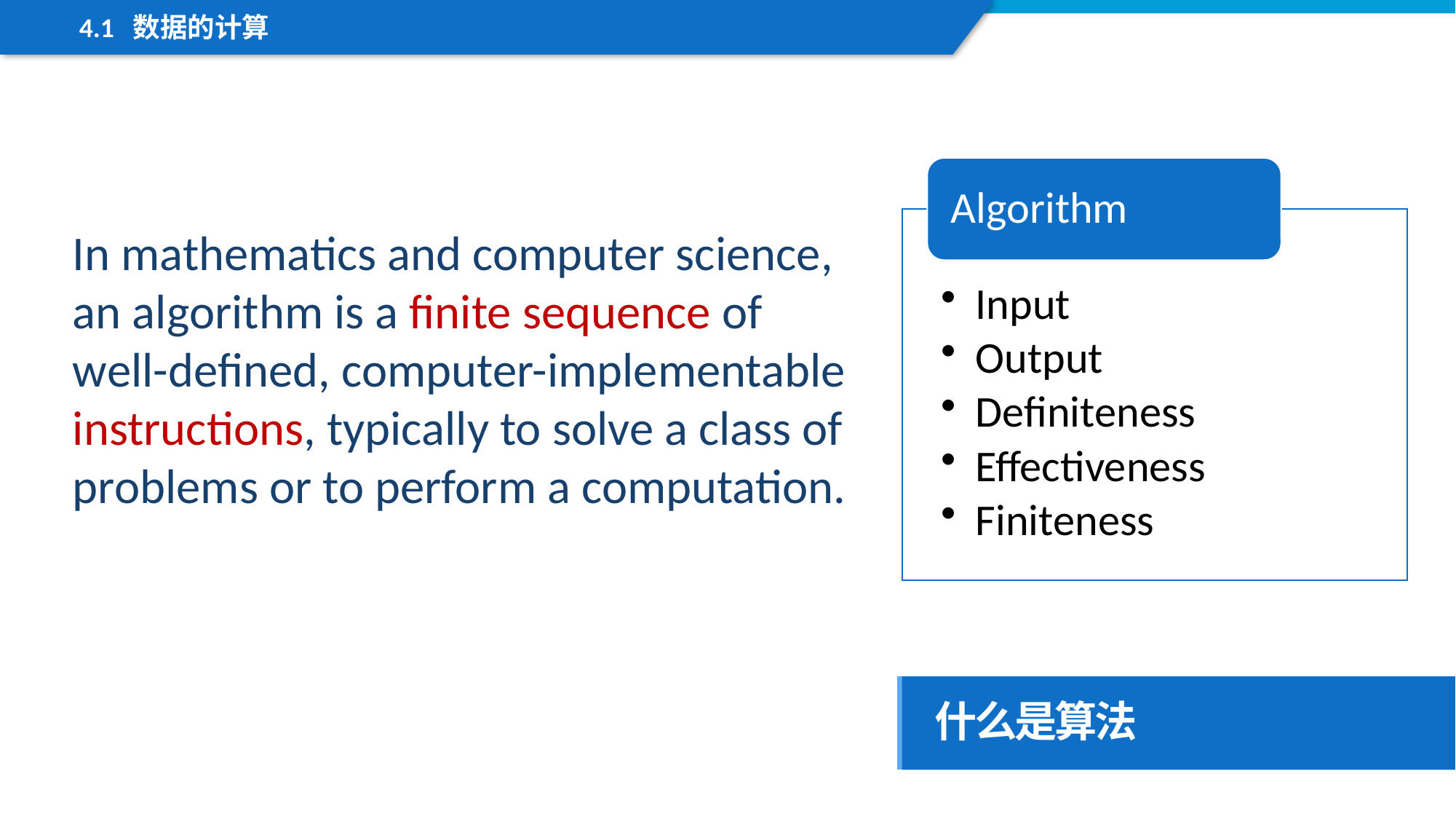

4.1  数据的计算
Input
Output
Definiteness
Effectiveness
Finiteness
Algorithm
In mathematics and computer science, an algorithm is a finite sequence of well-defined, computer-implementable instructions, typically to solve a class of problems or to perform a computation.
什么是算法